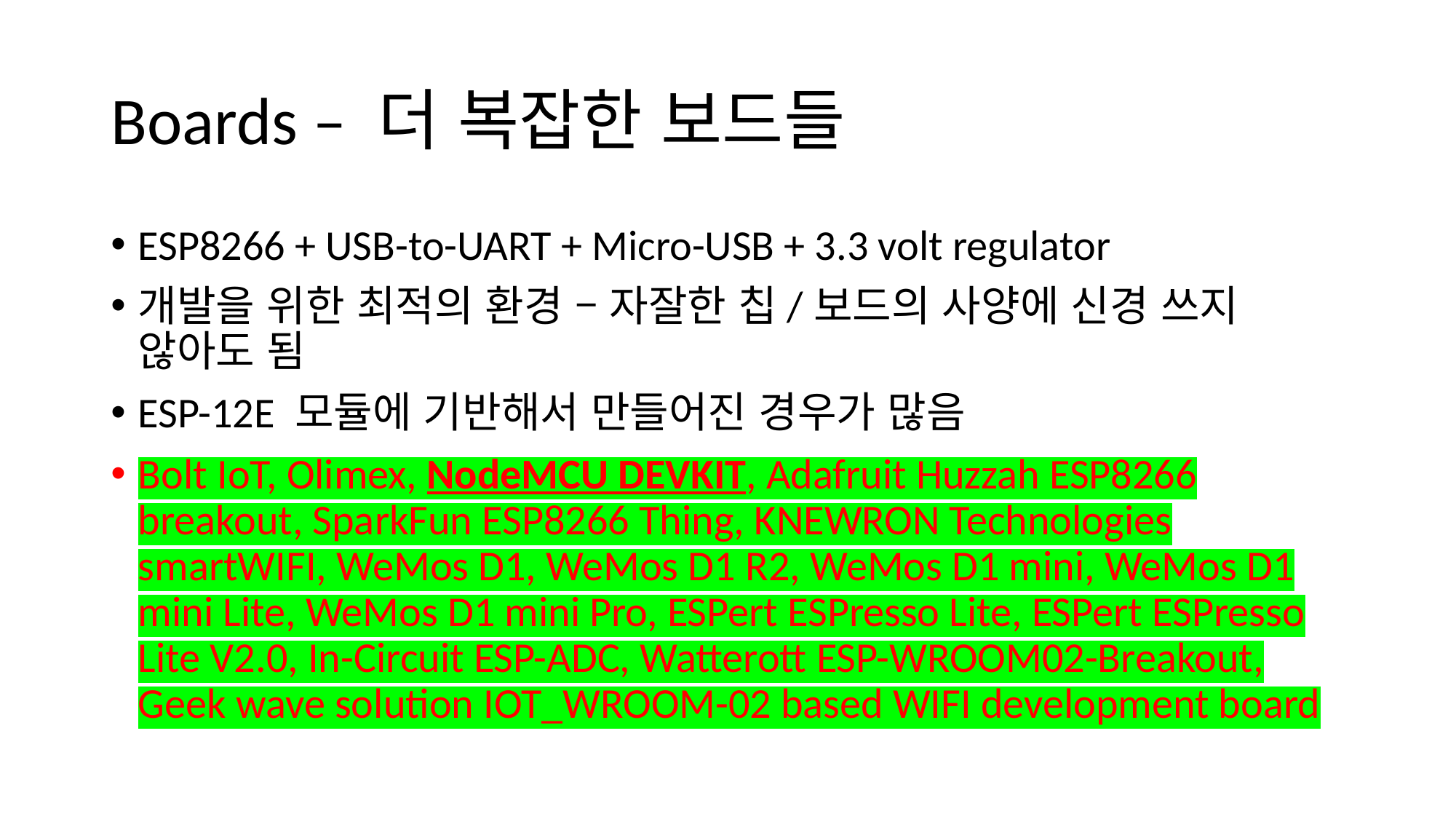

# Boards – 더 복잡한 보드들
ESP8266 + USB-to-UART + Micro-USB + 3.3 volt regulator
개발을 위한 최적의 환경 – 자잘한 칩/보드의 사양에 신경 쓰지 않아도 됨
ESP-12E 모듈에 기반해서 만들어진 경우가 많음
Bolt IoT, Olimex, NodeMCU DEVKIT, Adafruit Huzzah ESP8266 breakout, SparkFun ESP8266 Thing, KNEWRON Technologies smartWIFI, WeMos D1, WeMos D1 R2, WeMos D1 mini, WeMos D1 mini Lite, WeMos D1 mini Pro, ESPert ESPresso Lite, ESPert ESPresso Lite V2.0, In-Circuit ESP-ADC, Watterott ESP-WROOM02-Breakout, Geek wave solution IOT_WROOM-02 based WIFI development board